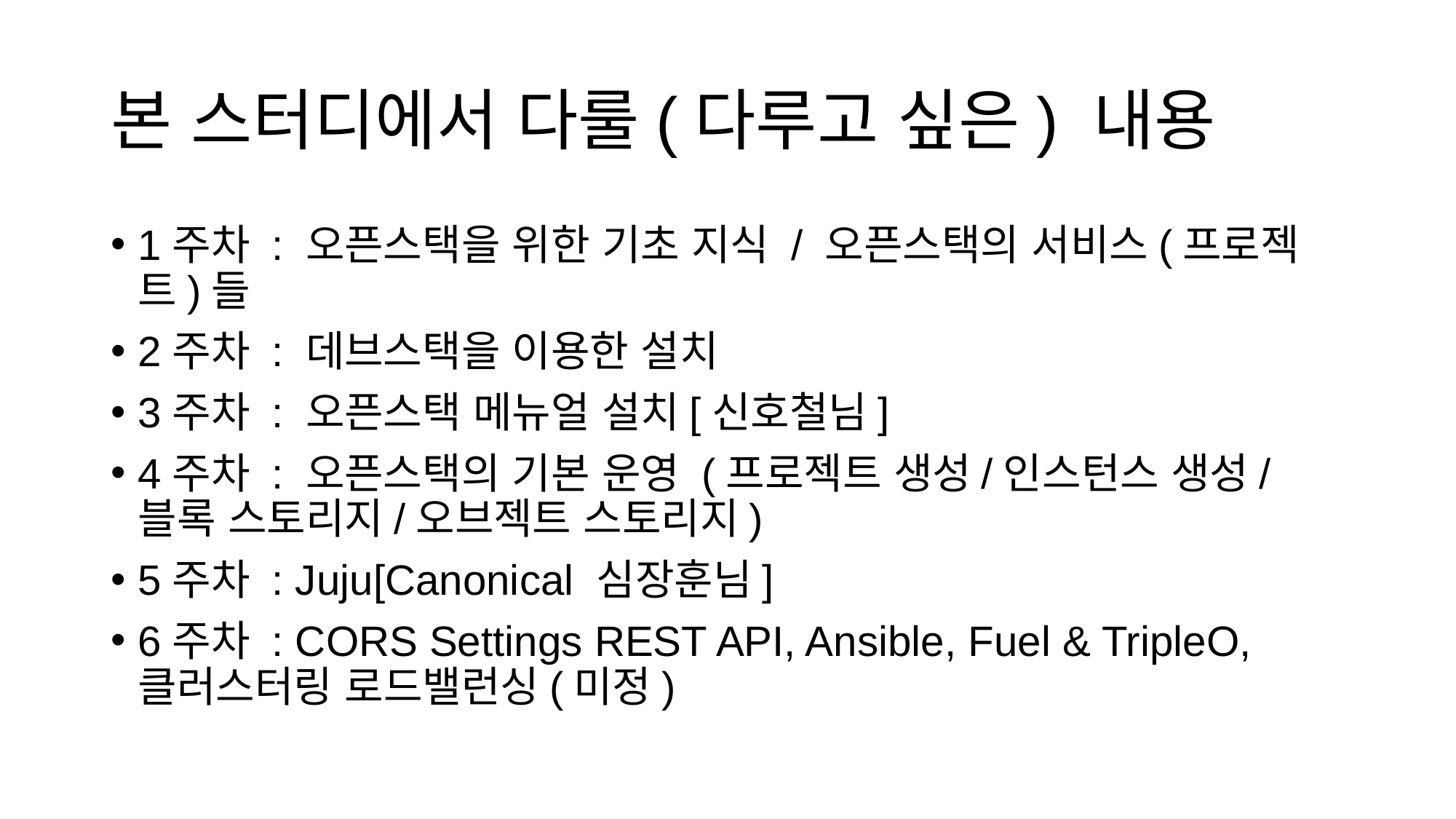

# 본 스터디에서 다룰(다루고 싶은) 내용
1주차 : 오픈스택을 위한 기초 지식 / 오픈스택의 서비스(프로젝트)들
2주차 : 데브스택을 이용한 설치
3주차 : 오픈스택 메뉴얼 설치[신호철님]
4주차 : 오픈스택의 기본 운영 (프로젝트 생성/인스턴스 생성/블록 스토리지/오브젝트 스토리지)
5주차 : Juju[Canonical 심장훈님]
6주차 : CORS Settings REST API, Ansible, Fuel & TripleO, 클러스터링 로드밸런싱(미정)